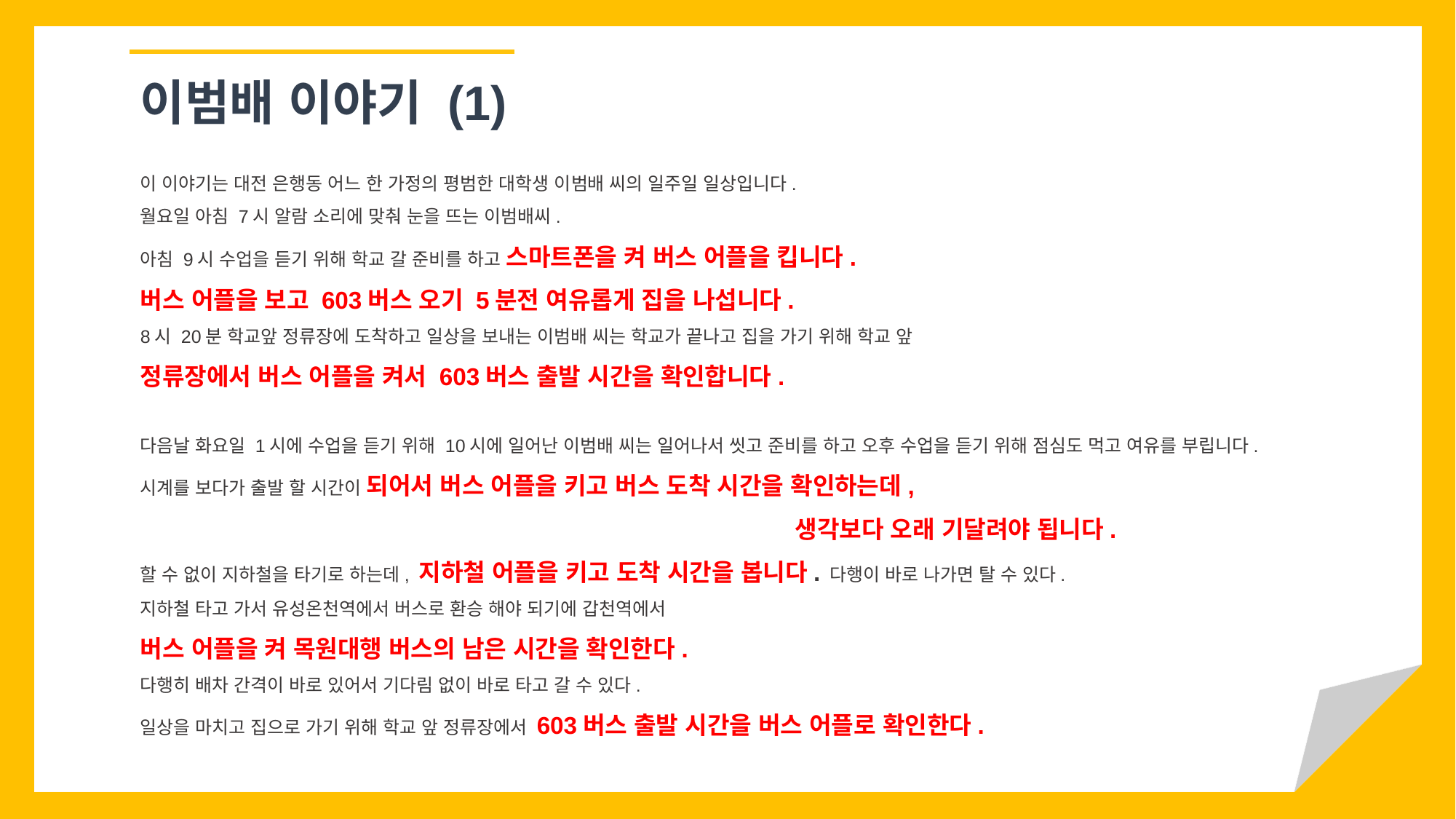

이범배 이야기 (1)
이 이야기는 대전 은행동 어느 한 가정의 평범한 대학생 이범배 씨의 일주일 일상입니다.
월요일 아침 7시 알람 소리에 맞춰 눈을 뜨는 이범배씨.
아침 9시 수업을 듣기 위해 학교 갈 준비를 하고 스마트폰을 켜 버스 어플을 킵니다.
버스 어플을 보고 603버스 오기 5분전 여유롭게 집을 나섭니다.
8시 20분 학교앞 정류장에 도착하고 일상을 보내는 이범배 씨는 학교가 끝나고 집을 가기 위해 학교 앞
정류장에서 버스 어플을 켜서 603버스 출발 시간을 확인합니다.

다음날 화요일 1시에 수업을 듣기 위해 10시에 일어난 이범배 씨는 일어나서 씻고 준비를 하고 오후 수업을 듣기 위해 점심도 먹고 여유를 부립니다.
시계를 보다가 출발 할 시간이 되어서 버스 어플을 키고 버스 도착 시간을 확인하는데,
						생각보다 오래 기달려야 됩니다.
할 수 없이 지하철을 타기로 하는데, 지하철 어플을 키고 도착 시간을 봅니다. 다행이 바로 나가면 탈 수 있다.
지하철 타고 가서 유성온천역에서 버스로 환승 해야 되기에 갑천역에서
버스 어플을 켜 목원대행 버스의 남은 시간을 확인한다.
다행히 배차 간격이 바로 있어서 기다림 없이 바로 타고 갈 수 있다.
일상을 마치고 집으로 가기 위해 학교 앞 정류장에서 603버스 출발 시간을 버스 어플로 확인한다.